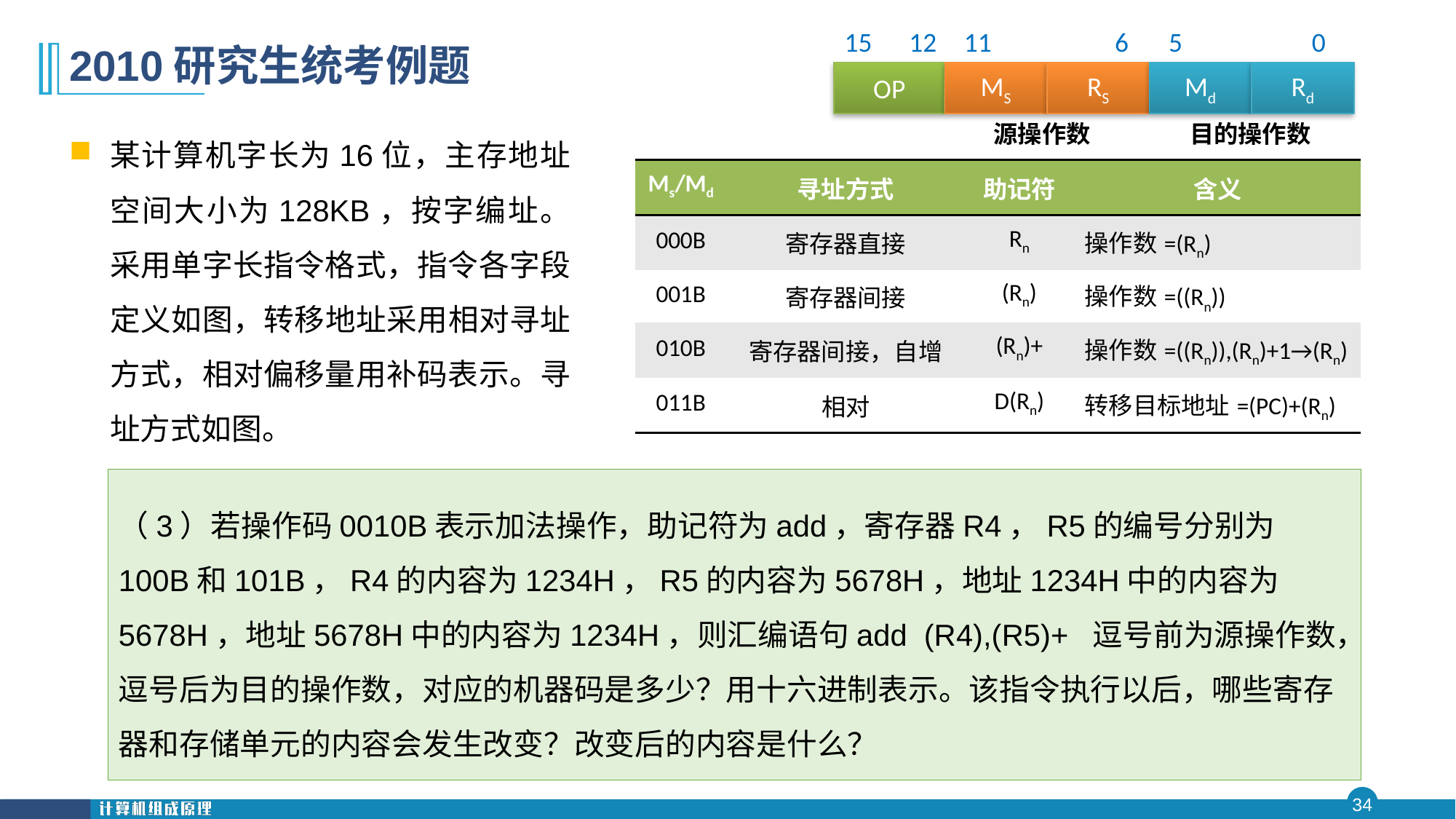

15      12
11                    6
5                     0
OP
MS
RS
Md
Rd
源操作数
目的操作数
# 2010研究生统考例题
某计算机字长为16位，主存地址空间大小为128KB，按字编址。采用单字长指令格式，指令各字段定义如图，转移地址采用相对寻址方式，相对偏移量用补码表示。寻址方式如图。

| Ms/Md | 寻址方式 | 助记符 | 含义 |
| --- | --- | --- | --- |
| 000B | 寄存器直接 | Rn | 操作数=(Rn) |
| 001B | 寄存器间接 | (Rn) | 操作数=((Rn)) |
| 010B | 寄存器间接，自增 | (Rn)+ | 操作数=((Rn)),(Rn)+1→(Rn) |
| 011B | 相对 | D(Rn) | 转移目标地址=(PC)+(Rn) |
（3）若操作码0010B表示加法操作，助记符为add，寄存器R4，R5的编号分别为100B和101B，R4的内容为1234H，R5的内容为5678H，地址1234H中的内容为5678H，地址5678H中的内容为1234H，则汇编语句add  (R4),(R5)+  逗号前为源操作数，逗号后为目的操作数，对应的机器码是多少？用十六进制表示。该指令执行以后，哪些寄存器和存储单元的内容会发生改变？改变后的内容是什么？
注(x)表示存储器地址x或寄存器x的内容